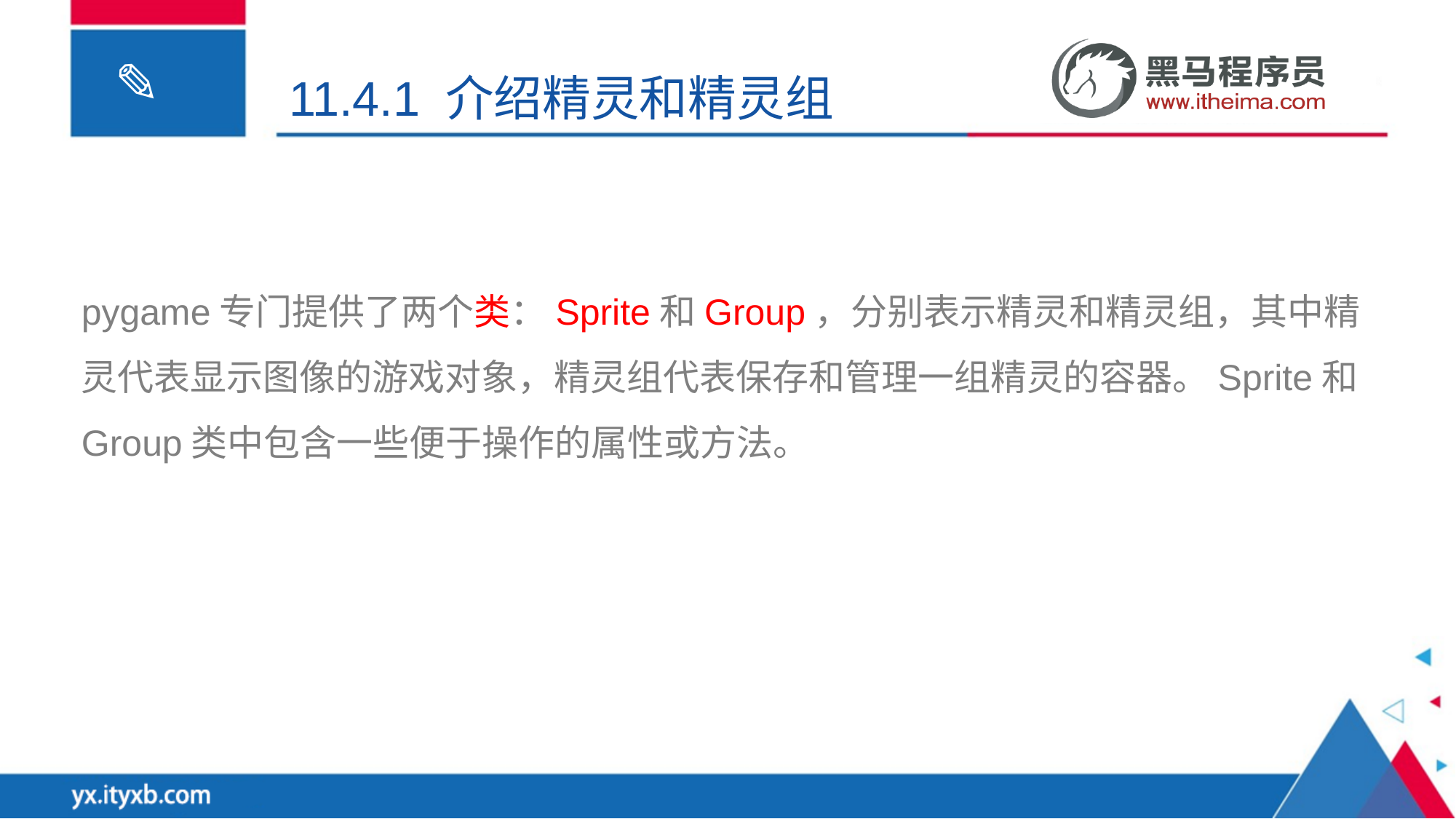

11.4.1 介绍精灵和精灵组
pygame专门提供了两个类：Sprite和Group，分别表示精灵和精灵组，其中精灵代表显示图像的游戏对象，精灵组代表保存和管理一组精灵的容器。Sprite和Group类中包含一些便于操作的属性或方法。